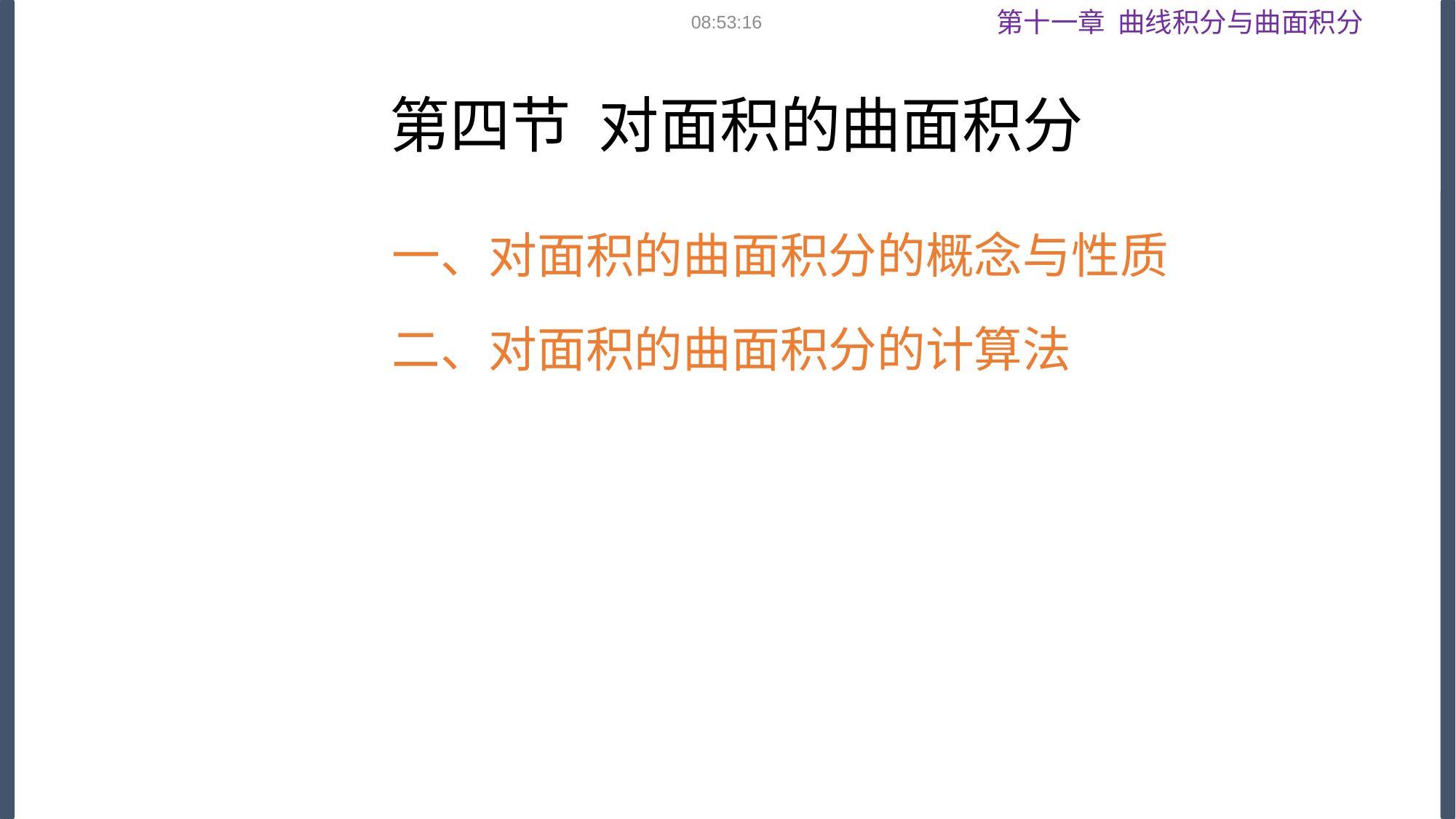

08:53:16
第四节  对面积的曲面积分
一、对面积的曲面积分的概念与性质
二、对面积的曲面积分的计算法